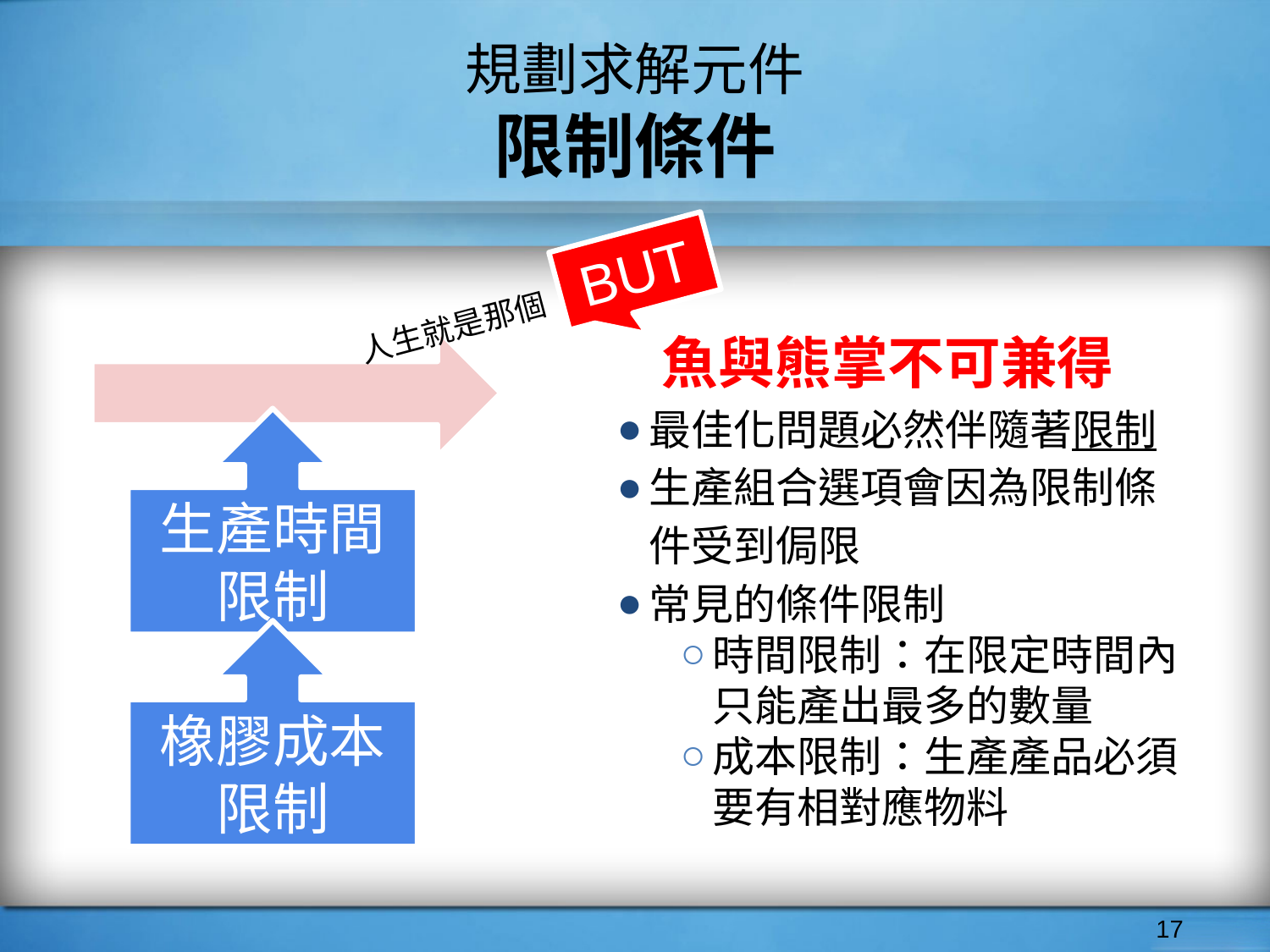

# 規劃求解元件
限制條件

BUT
魚與熊掌不可兼得
最佳化問題必然伴隨著限制
生產組合選項會因為限制條件受到侷限
常見的條件限制
時間限制：在限定時間內只能產出最多的數量
成本限制：生產產品必須要有相對應物料
人生就是那個
生產時間
限制
橡膠成本
限制
17